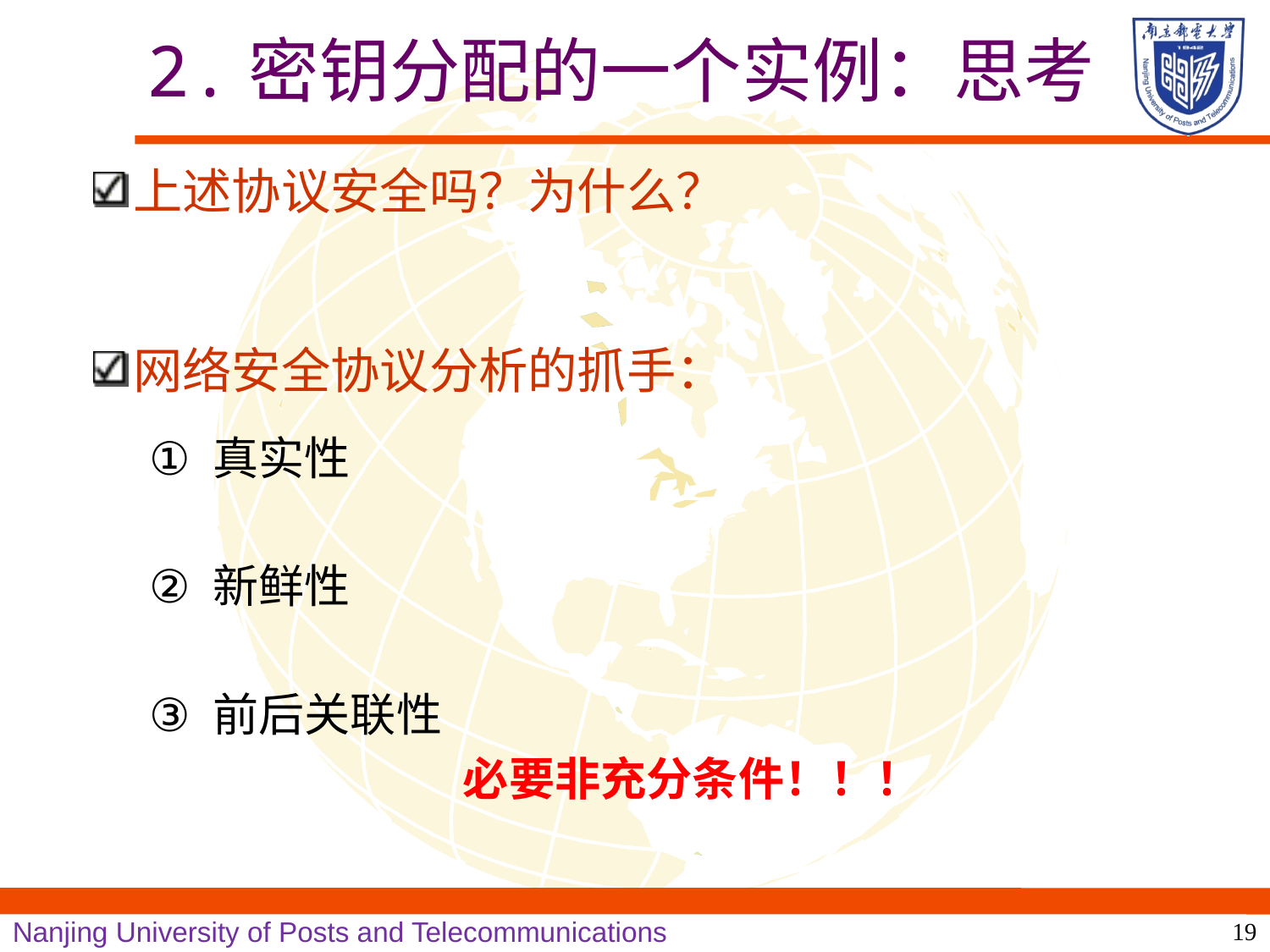

# 2.密钥分配的一个实例：思考
上述协议安全吗？为什么？

网络安全协议分析的抓手：
真实性

新鲜性

前后关联性
必要非充分条件！！！

19